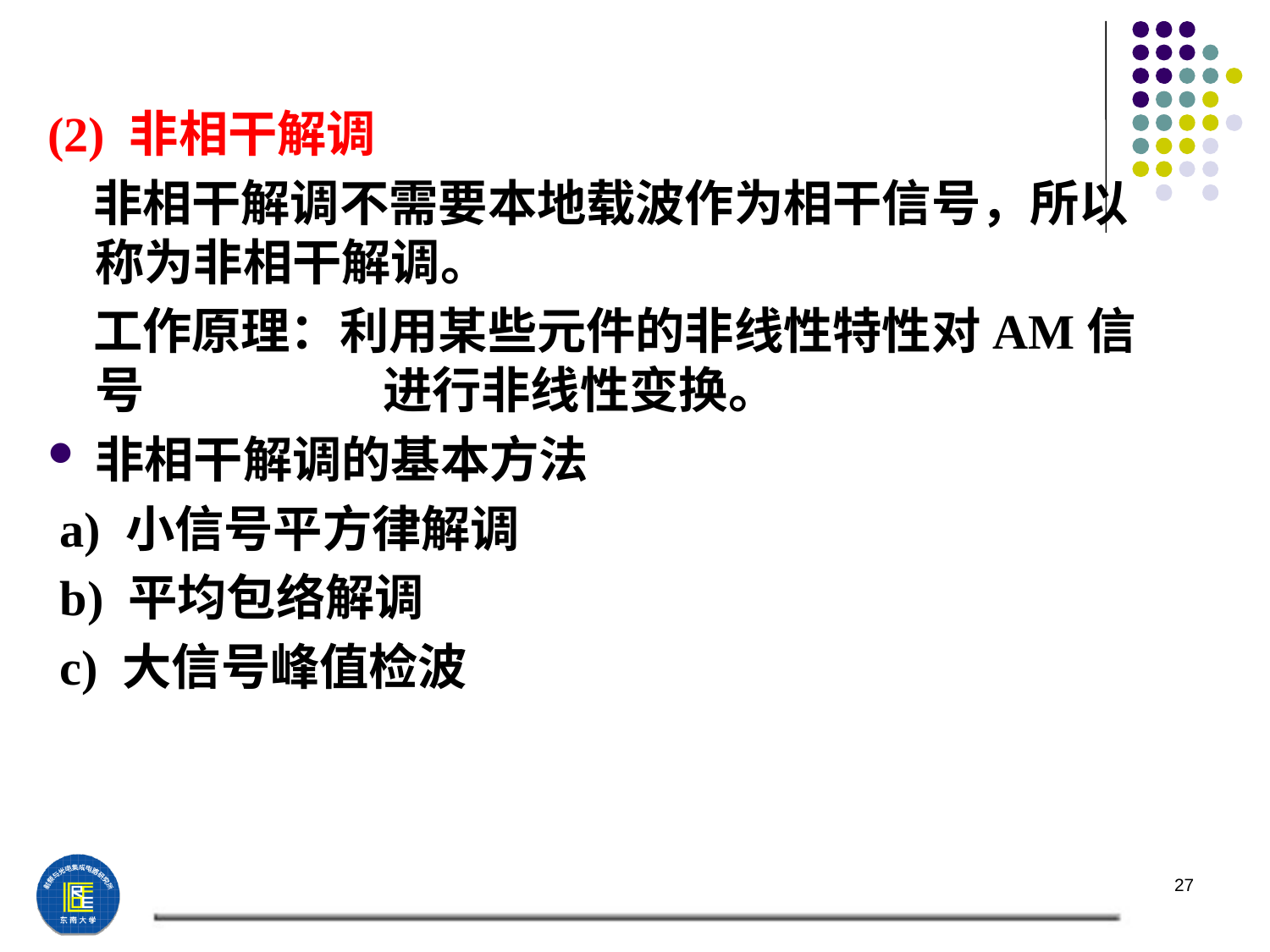

(2) 非相干解调
   非相干解调不需要本地载波作为相干信号，所以称为非相干解调。
   工作原理：利用某些元件的非线性特性对AM信号  		   进行非线性变换。
非相干解调的基本方法
 a) 小信号平方律解调
 b) 平均包络解调
 c) 大信号峰值检波
27